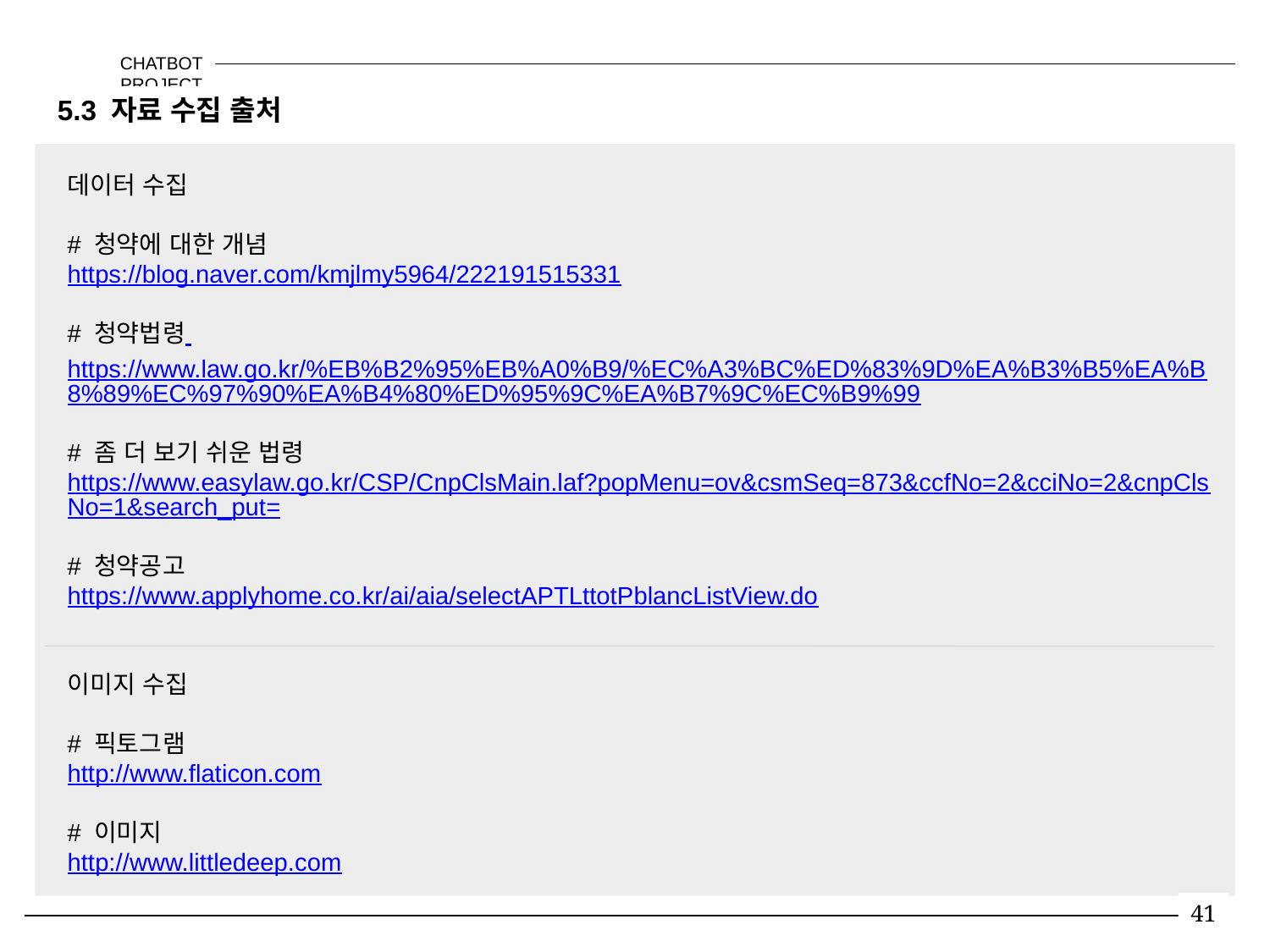

5.3 자료 수집 출처

데이터 수집

# 청약에 대한 개념
https://blog.naver.com/kmjlmy5964/222191515331

# 청약법령 https://www.law.go.kr/%EB%B2%95%EB%A0%B9/%EC%A3%BC%ED%83%9D%EA%B3%B5%EA%B8%89%EC%97%90%EA%B4%80%ED%95%9C%EA%B7%9C%EC%B9%99

# 좀 더 보기 쉬운 법령https://www.easylaw.go.kr/CSP/CnpClsMain.laf?popMenu=ov&csmSeq=873&ccfNo=2&cciNo=2&cnpClsNo=1&search_put=

# 청약공고
https://www.applyhome.co.kr/ai/aia/selectAPTLttotPblancListView.do

이미지 수집

# 픽토그램
http://www.flaticon.com

# 이미지
http://www.littledeep.com
41